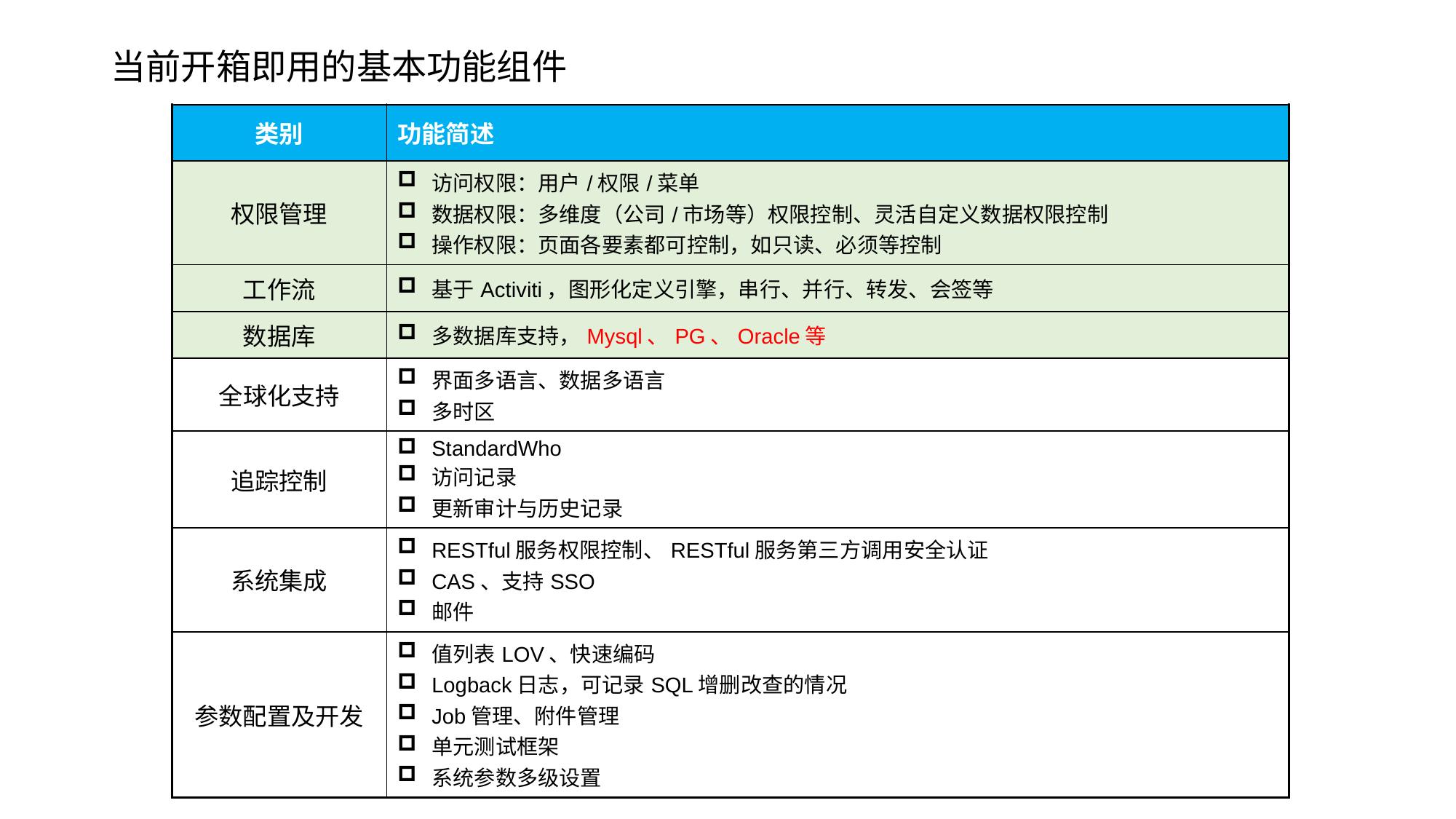

# 当前开箱即用的基本功能组件
| 类别 | 功能简述 |
| --- | --- |
| 权限管理 | 访问权限：用户/权限/菜单 数据权限：多维度（公司/市场等）权限控制、灵活自定义数据权限控制 操作权限：页面各要素都可控制，如只读、必须等控制 |
| 工作流 | 基于Activiti，图形化定义引擎，串行、并行、转发、会签等 |
| 数据库 | 多数据库支持，Mysql、PG、Oracle等 |
| 全球化支持 | 界面多语言、数据多语言 多时区 |
| 追踪控制 | StandardWho 访问记录 更新审计与历史记录 |
| 系统集成 | RESTful服务权限控制、RESTful服务第三方调用安全认证 CAS、支持SSO 邮件 |
| 参数配置及开发 | 值列表LOV、快速编码 Logback日志，可记录SQL增删改查的情况 Job管理、附件管理 单元测试框架 系统参数多级设置 |